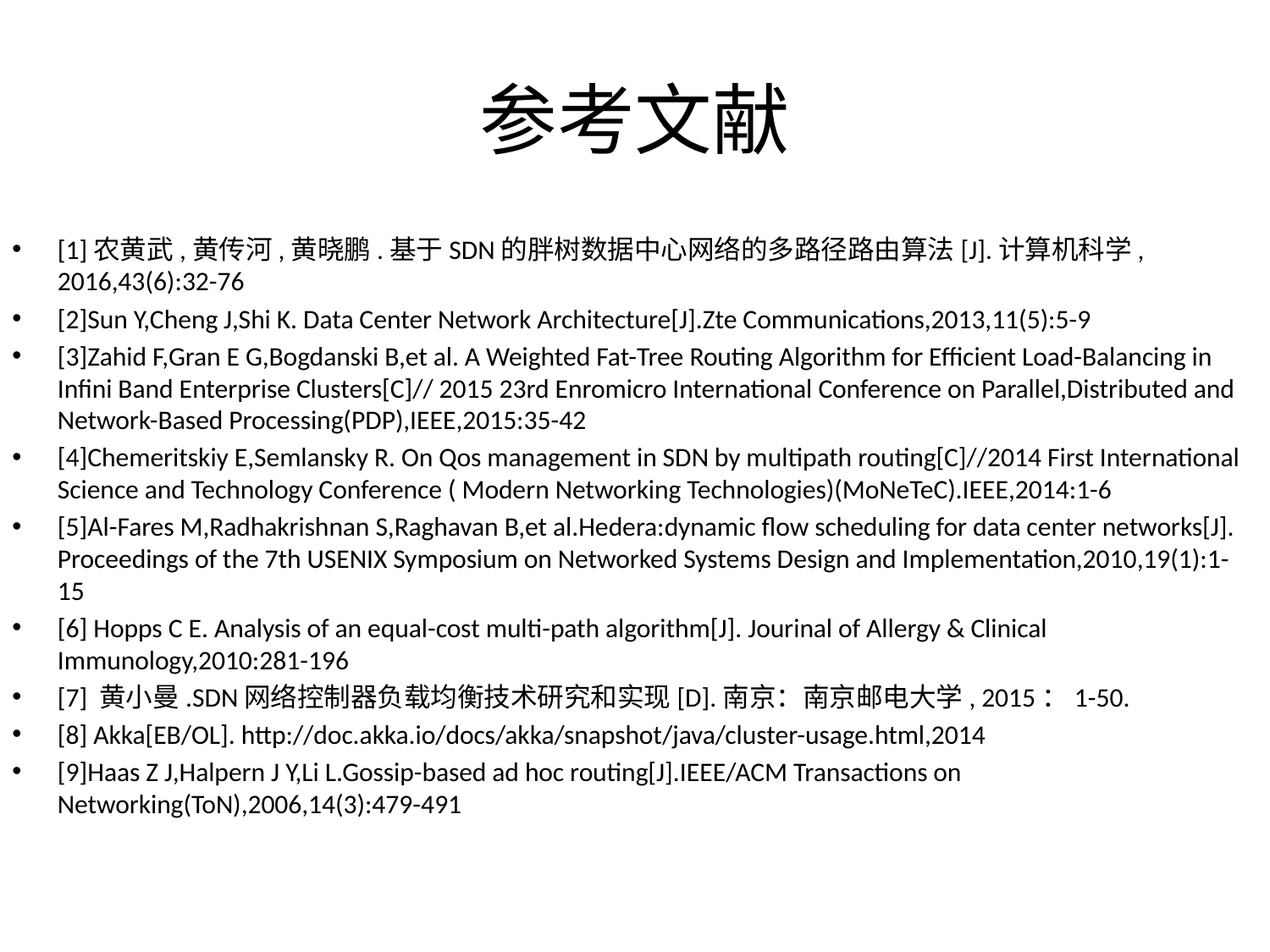

# 参考文献
[1]农黄武,黄传河,黄晓鹏.基于SDN的胖树数据中心网络的多路径路由算法[J].计算机科学, 2016,43(6):32-76
[2]Sun Y,Cheng J,Shi K. Data Center Network Architecture[J].Zte Communications,2013,11(5):5-9
[3]Zahid F,Gran E G,Bogdanski B,et al. A Weighted Fat-Tree Routing Algorithm for Efficient Load-Balancing in Infini Band Enterprise Clusters[C]// 2015 23rd Enromicro International Conference on Parallel,Distributed and Network-Based Processing(PDP),IEEE,2015:35-42
[4]Chemeritskiy E,Semlansky R. On Qos management in SDN by multipath routing[C]//2014 First International Science and Technology Conference ( Modern Networking Technologies)(MoNeTeC).IEEE,2014:1-6
[5]Al-Fares M,Radhakrishnan S,Raghavan B,et al.Hedera:dynamic flow scheduling for data center networks[J]. Proceedings of the 7th USENIX Symposium on Networked Systems Design and Implementation,2010,19(1):1-15
[6] Hopps C E. Analysis of an equal-cost multi-path algorithm[J]. Jourinal of Allergy & Clinical Immunology,2010:281-196
[7] 黄小曼.SDN网络控制器负载均衡技术研究和实现[D].南京：南京邮电大学, 2015：1-50.
[8] Akka[EB/OL]. http://doc.akka.io/docs/akka/snapshot/java/cluster-usage.html,2014
[9]Haas Z J,Halpern J Y,Li L.Gossip-based ad hoc routing[J].IEEE/ACM Transactions on Networking(ToN),2006,14(3):479-491